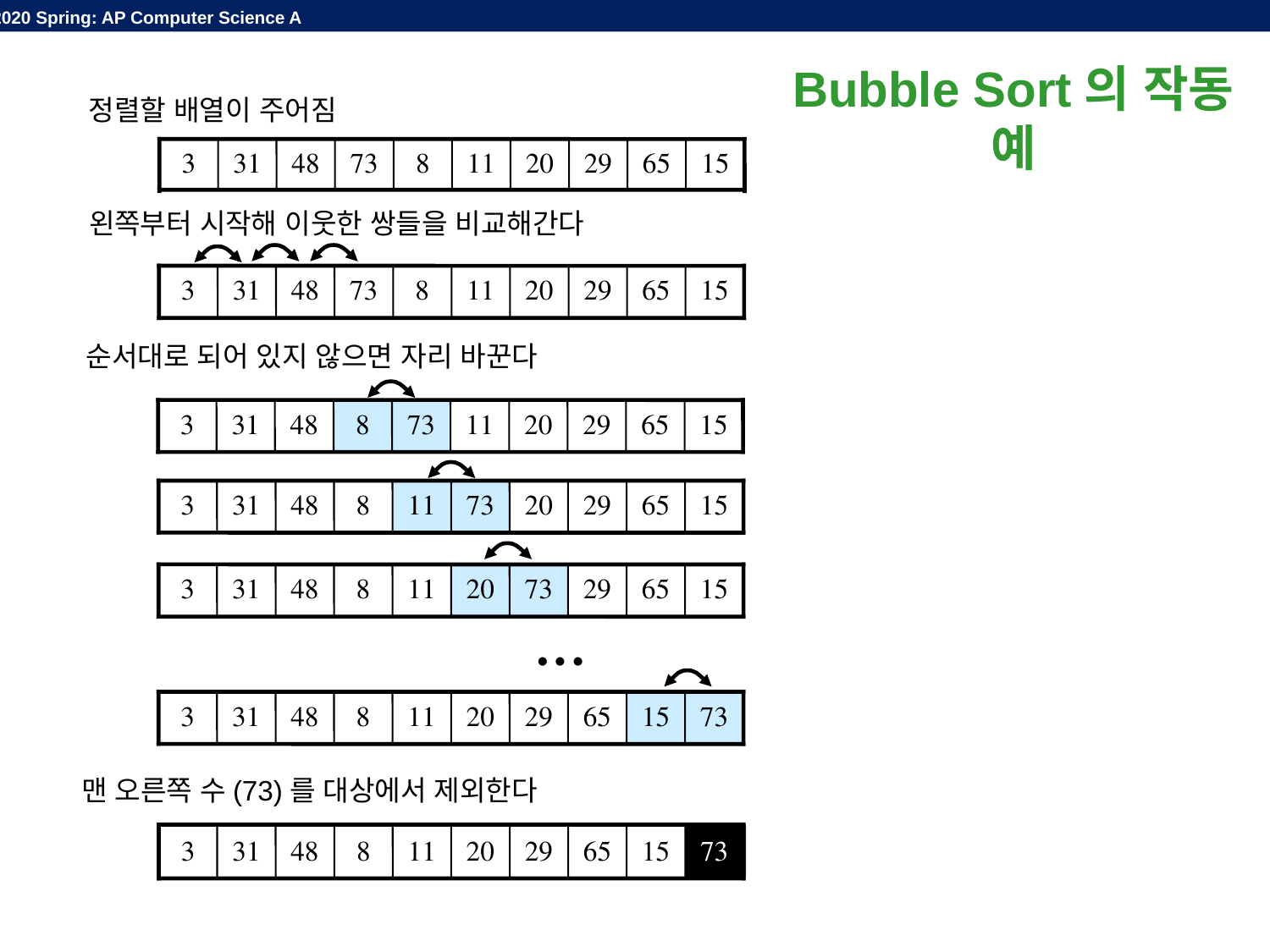

Bubble Sort의 작동 예
정렬할 배열이 주어짐
3

31

48

73

8

11

20

29

65

15

왼쪽부터 시작해 이웃한 쌍들을 비교해간다

3

31

48

73

8

11

20

29

65

15

순서대로 되어 있지 않으면 자리 바꾼다

3

31

48

8

73

11

20

29

65

15

3

31

48

8

11

73

20

29

65

15

3

31

48

8

11
20
73
29

65

15

…

3

31

48

8

11
20
29
65

15

73

맨 오른쪽 수(73)를 대상에서 제외한다

3

31

48

8

11

20

29

65

15

73